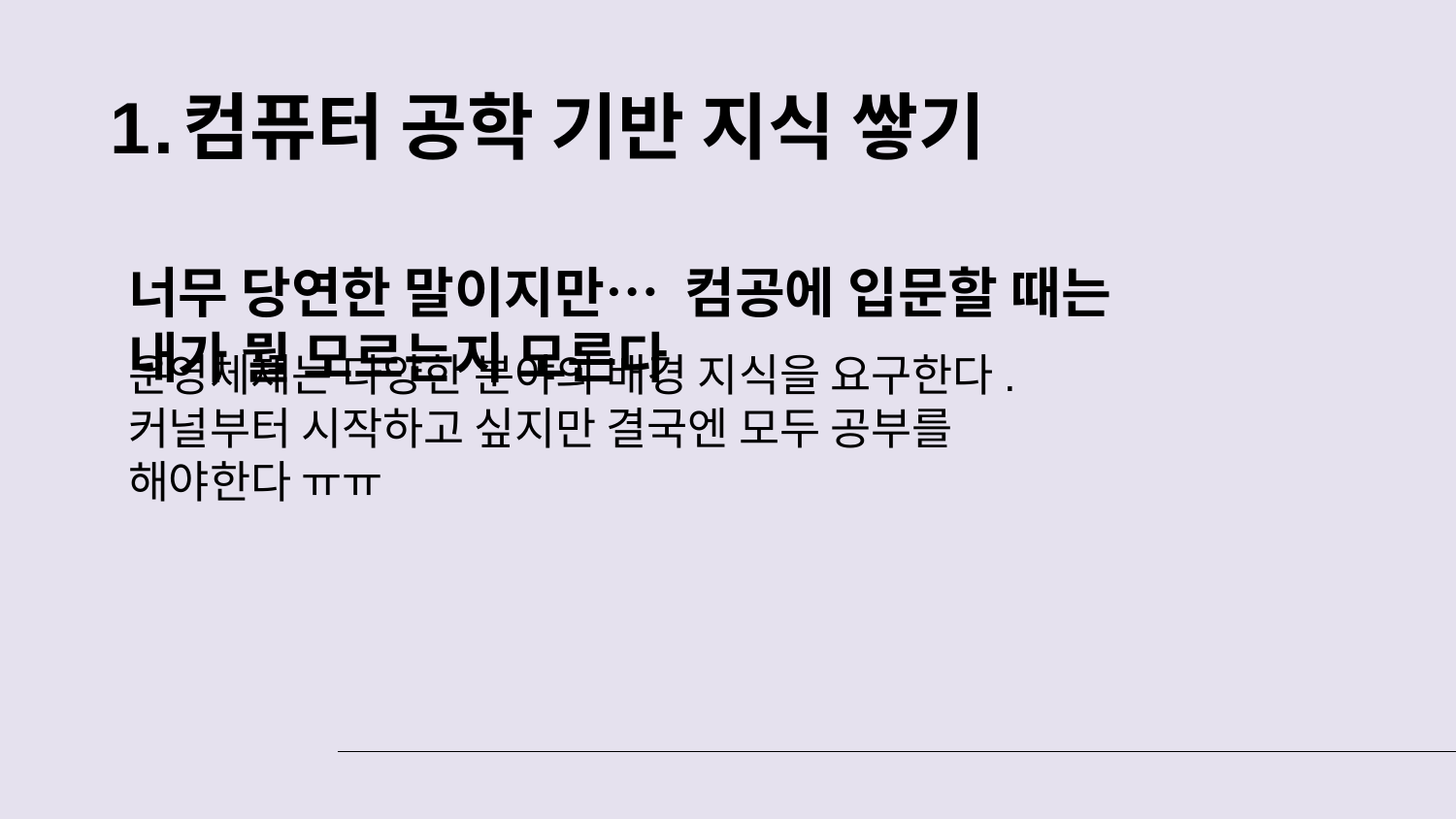

# 컴퓨터 공학 기반 지식 쌓기
너무 당연한 말이지만…  컴공에 입문할 때는 내가 뭘 모르는지 모른다
운영체제는 다양한 분야의 배경 지식을 요구한다.
커널부터 시작하고 싶지만 결국엔 모두 공부를 해야한다 ㅠㅠ